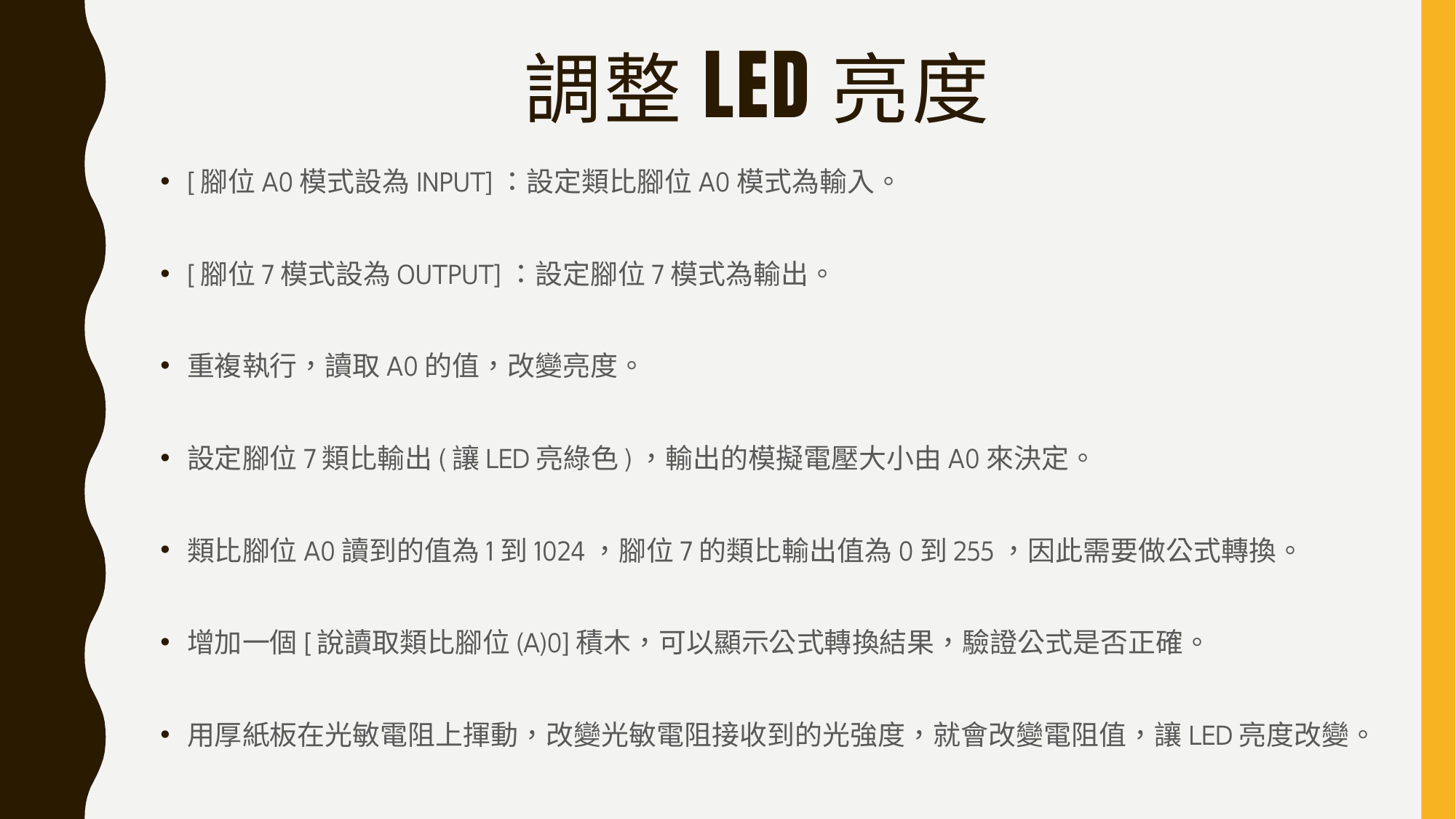

# 調整LED亮度
[腳位A0模式設為INPUT]：設定類比腳位A0模式為輸入。

[腳位7模式設為OUTPUT]：設定腳位7模式為輸出。

重複執行，讀取A0的值，改變亮度。

設定腳位7類比輸出(讓LED亮綠色)，輸出的模擬電壓大小由A0來決定。

類比腳位A0讀到的值為1到1024，腳位7的類比輸出值為0到255，因此需要做公式轉換。

增加一個[說讀取類比腳位(A)0]積木，可以顯示公式轉換結果，驗證公式是否正確。

用厚紙板在光敏電阻上揮動，改變光敏電阻接收到的光強度，就會改變電阻值，讓LED亮度改變。